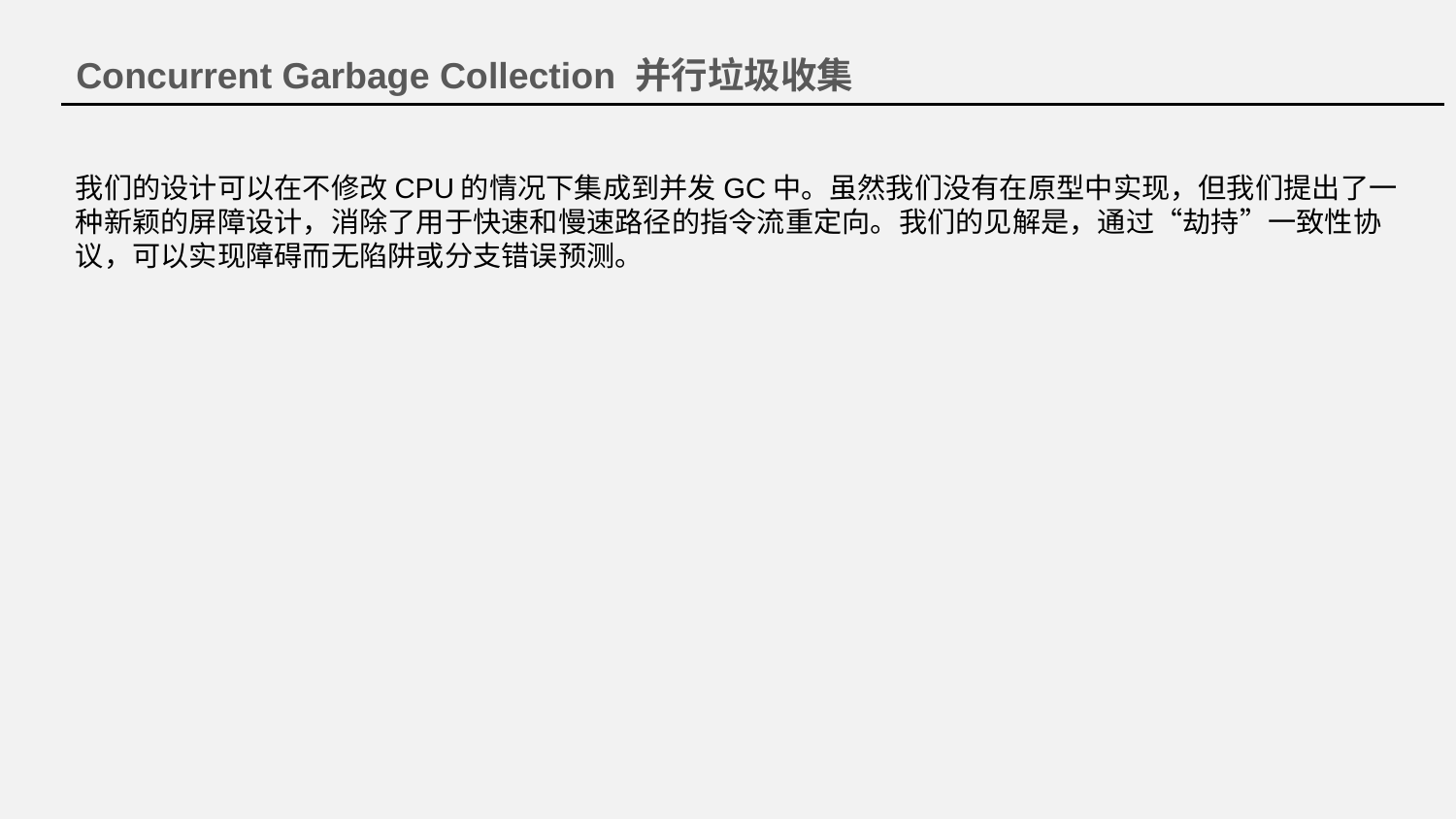

Concurrent Garbage Collection 并行垃圾收集
我们的设计可以在不修改CPU的情况下集成到并发GC中。虽然我们没有在原型中实现，但我们提出了一种新颖的屏障设计，消除了用于快速和慢速路径的指令流重定向。我们的见解是，通过“劫持”一致性协议，可以实现障碍而无陷阱或分支错误预测。